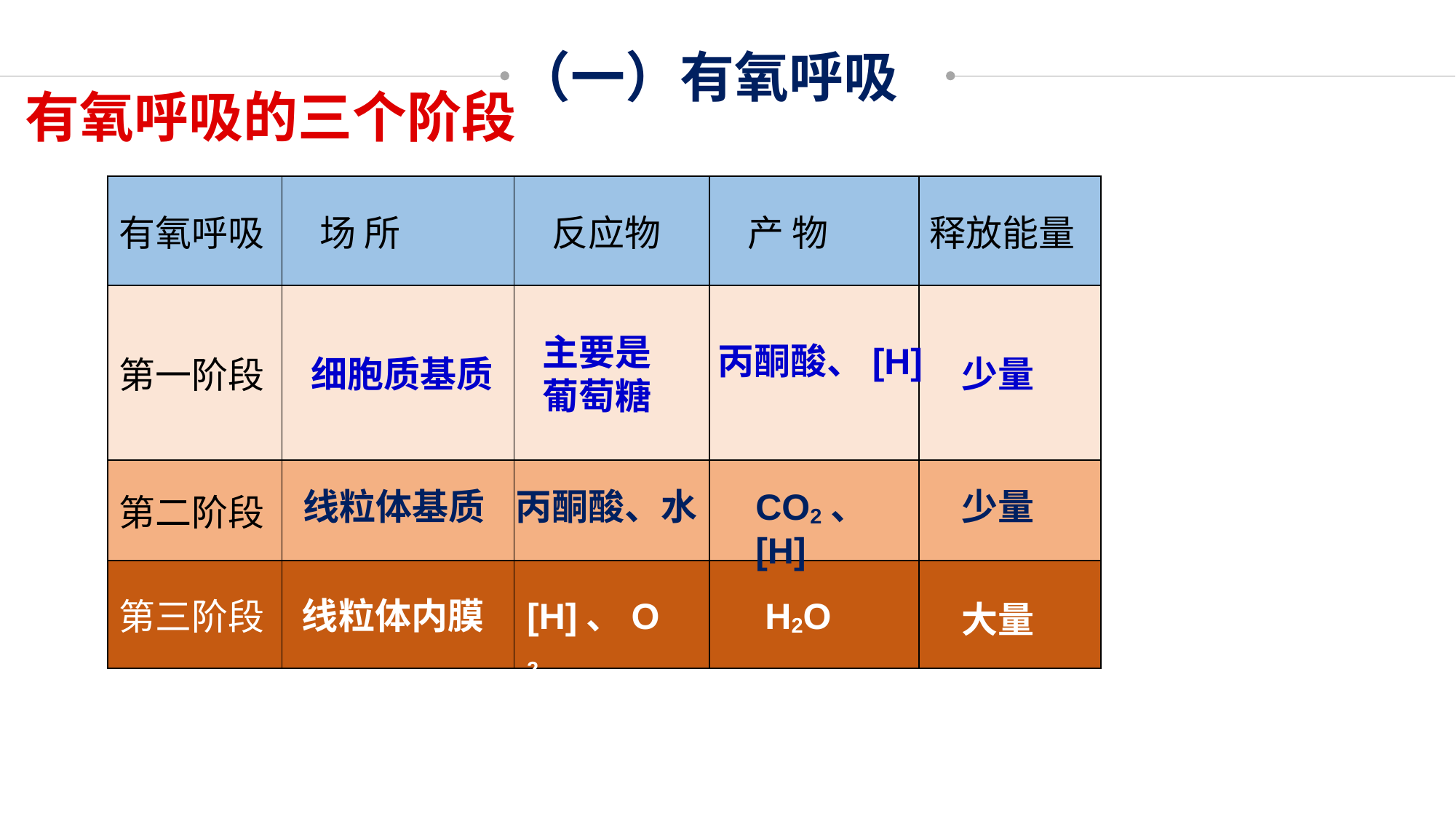

（一）有氧呼吸
有氧呼吸的三个阶段
| 有氧呼吸 | 场 所 | 反应物 | 产 物 | 释放能量 |
| --- | --- | --- | --- | --- |
| 第一阶段 |  |  |  |  |
| 第二阶段 |  |  |  |  |
| 第三阶段 |  |  |  |  |
主要是葡萄糖
丙酮酸、[H]
细胞质基质
少量
丙酮酸、水
CO2、[H]
少量
线粒体基质
线粒体内膜
[H]、O2
H2O
大量